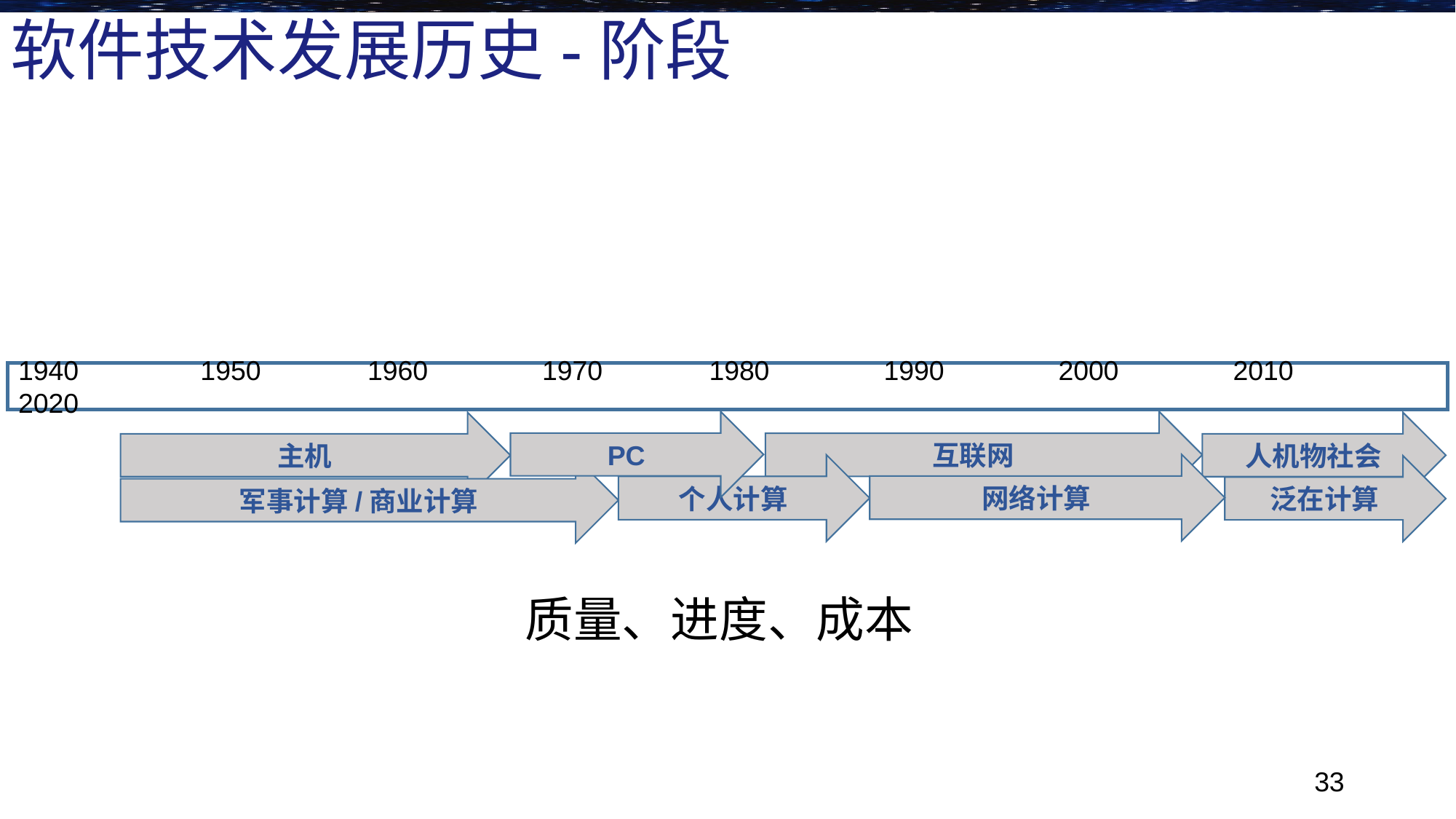

# 软件技术发展历史-阶段
1940                1950              1960               1970              1980               1990               2000               2010                 2020
PC
互联网
主机
人机物社会
网络计算
个人计算
泛在计算
军事计算/商业计算
质量、进度、成本
33